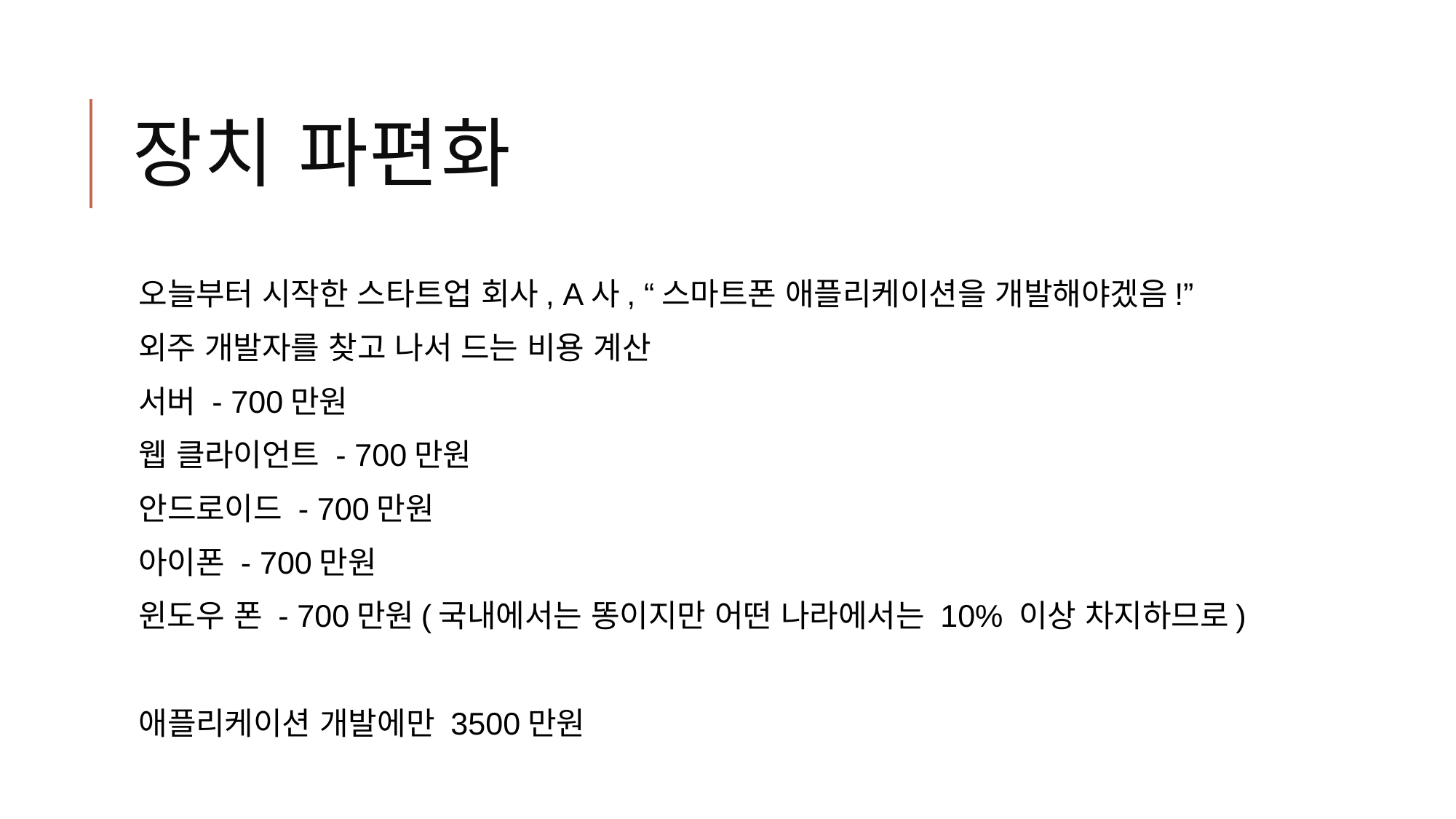

# 장치 파편화
오늘부터 시작한 스타트업 회사, A사, “스마트폰 애플리케이션을 개발해야겠음!”
외주 개발자를 찾고 나서 드는 비용 계산
서버 - 700만원
웹 클라이언트 - 700만원
안드로이드 - 700만원
아이폰 - 700만원
윈도우 폰 - 700만원(국내에서는 똥이지만 어떤 나라에서는 10% 이상 차지하므로)

애플리케이션 개발에만 3500만원